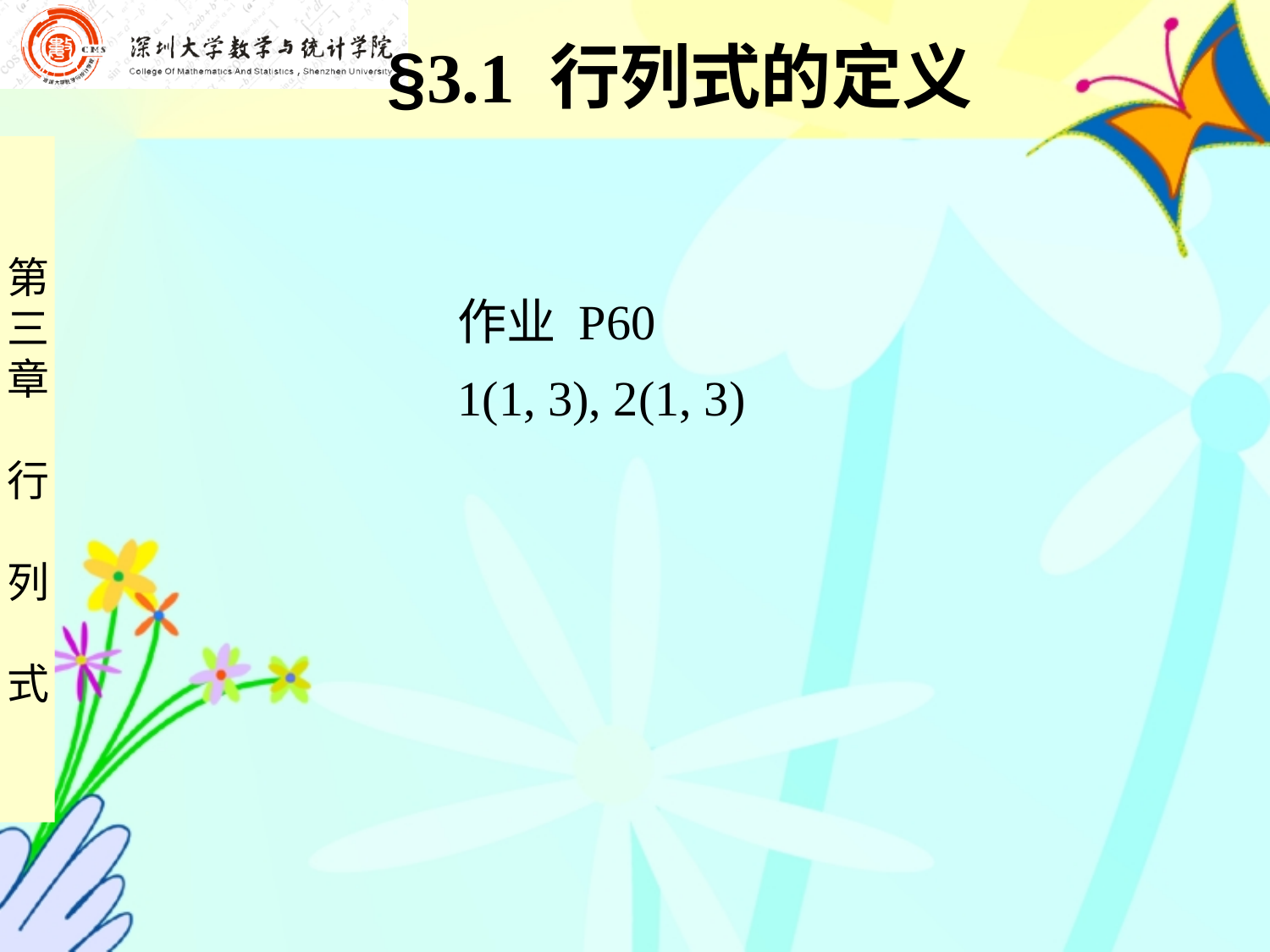

§3.1 行列式的定义
作业 P60
1(1, 3), 2(1, 3)